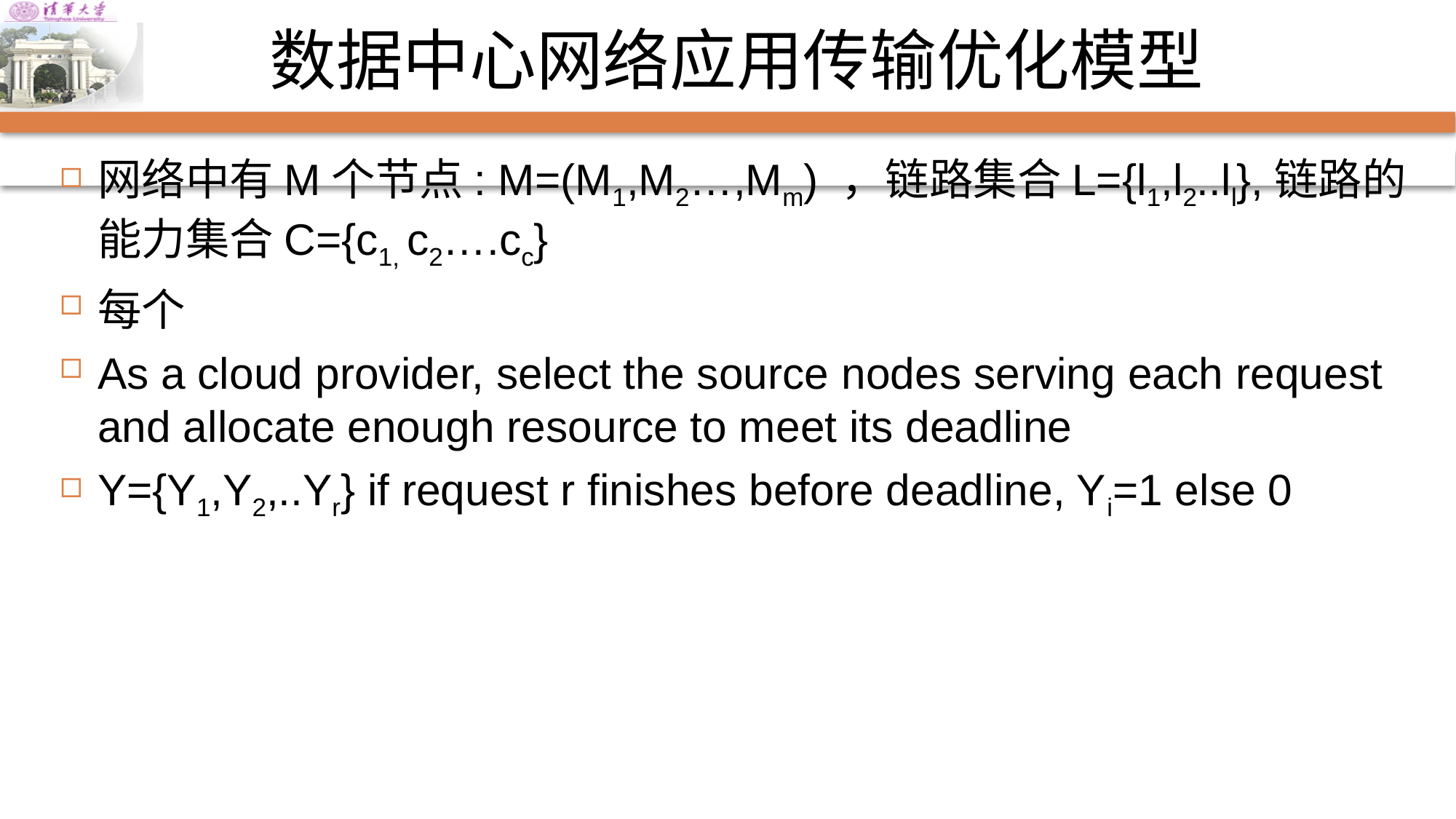

# 数据中心网络应用传输优化模型
网络中有M个节点: M=(M1,M2…,Mm) ，链路集合L={l1,l2..ll},链路的能力集合C={c1, c2….cc}
每个
As a cloud provider, select the source nodes serving each request and allocate enough resource to meet its deadline
Y={Y1,Y2,..Yr} if request r finishes before deadline, Yi=1 else 0